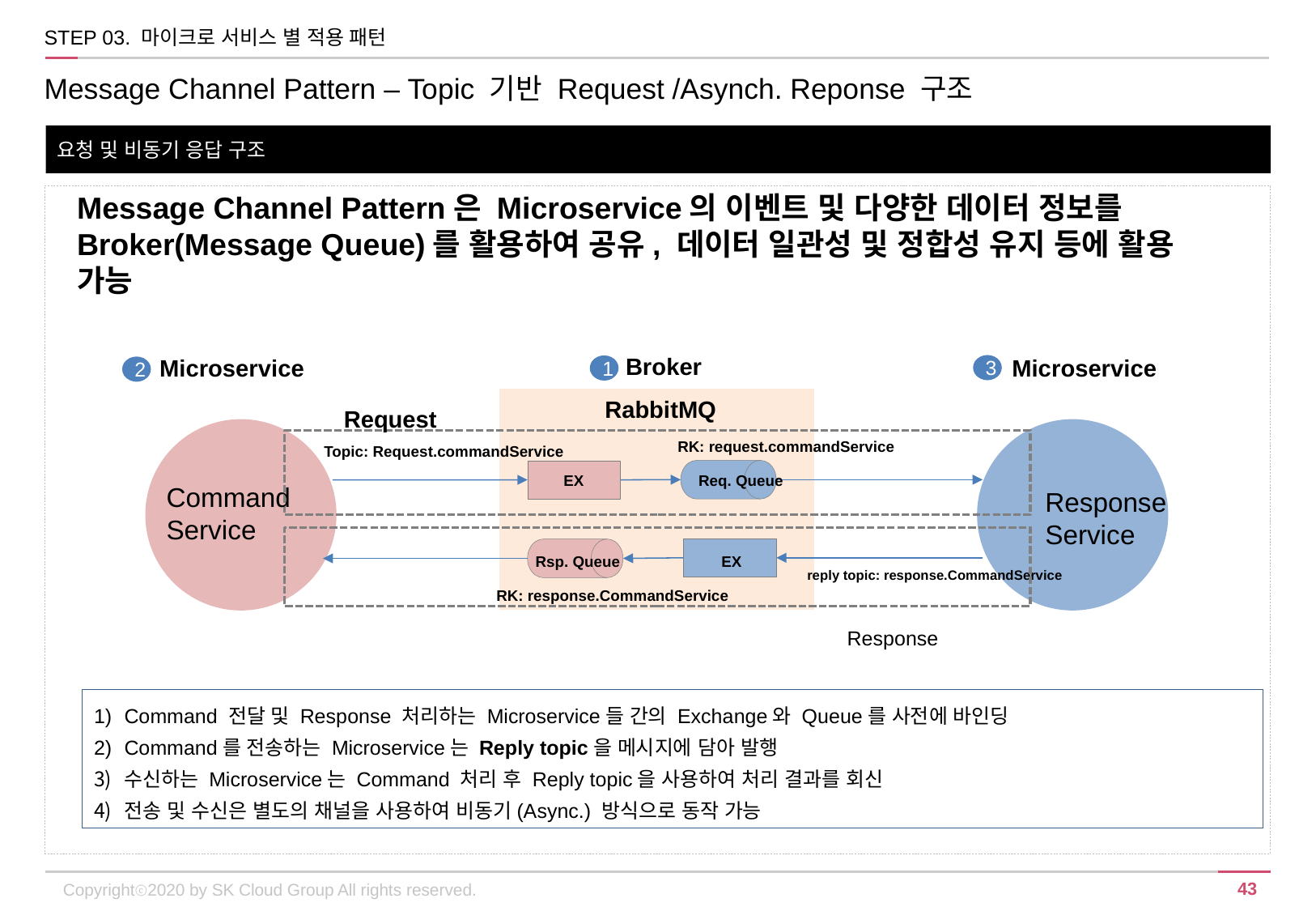

STEP 03. 마이크로 서비스 별 적용 패턴
Message Channel Pattern – Topic 기반 Request /Asynch. Reponse 구조
요청 및 비동기 응답 구조
Message Channel Pattern은 Microservice의 이벤트 및 다양한 데이터 정보를 Broker(Message Queue)를 활용하여 공유, 데이터 일관성 및 정합성 유지 등에 활용 가능
Broker
Microservice
Microservice
3
1
2

RabbitMQ
Request

 RK: request.commandService
Topic: Request.commandService

EX
Req. Queue
Command
Service
Response
Service

Rsp. Queue
EX
reply topic: response.CommandService
 RK: response.CommandService
Response
Command 전달 및 Response 처리하는 Microservice들 간의 Exchange와 Queue를 사전에 바인딩
Command를 전송하는 Microservice는 Reply topic을 메시지에 담아 발행
수신하는 Microservice는 Command 처리 후 Reply topic을 사용하여 처리 결과를 회신
전송 및 수신은 별도의 채널을 사용하여 비동기(Async.) 방식으로 동작 가능
Copyrightⓒ2020 by SK Cloud Group All rights reserved.